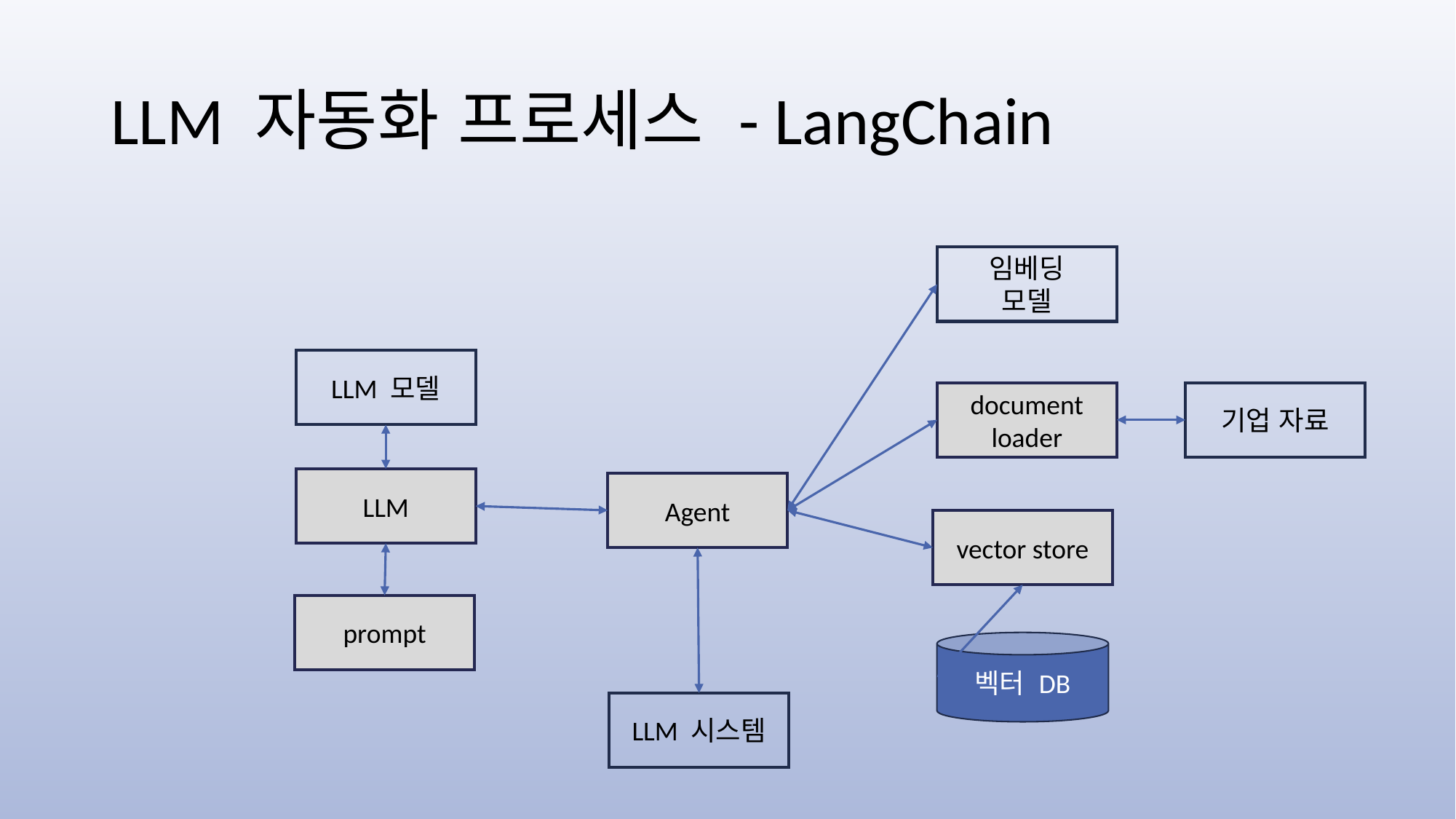

# LLM 자동화 프로세스 - LangChain
임베딩
모델
LLM 모델
document
loader
기업 자료
LLM
Agent
vector store
prompt
벡터 DB
LLM 시스템